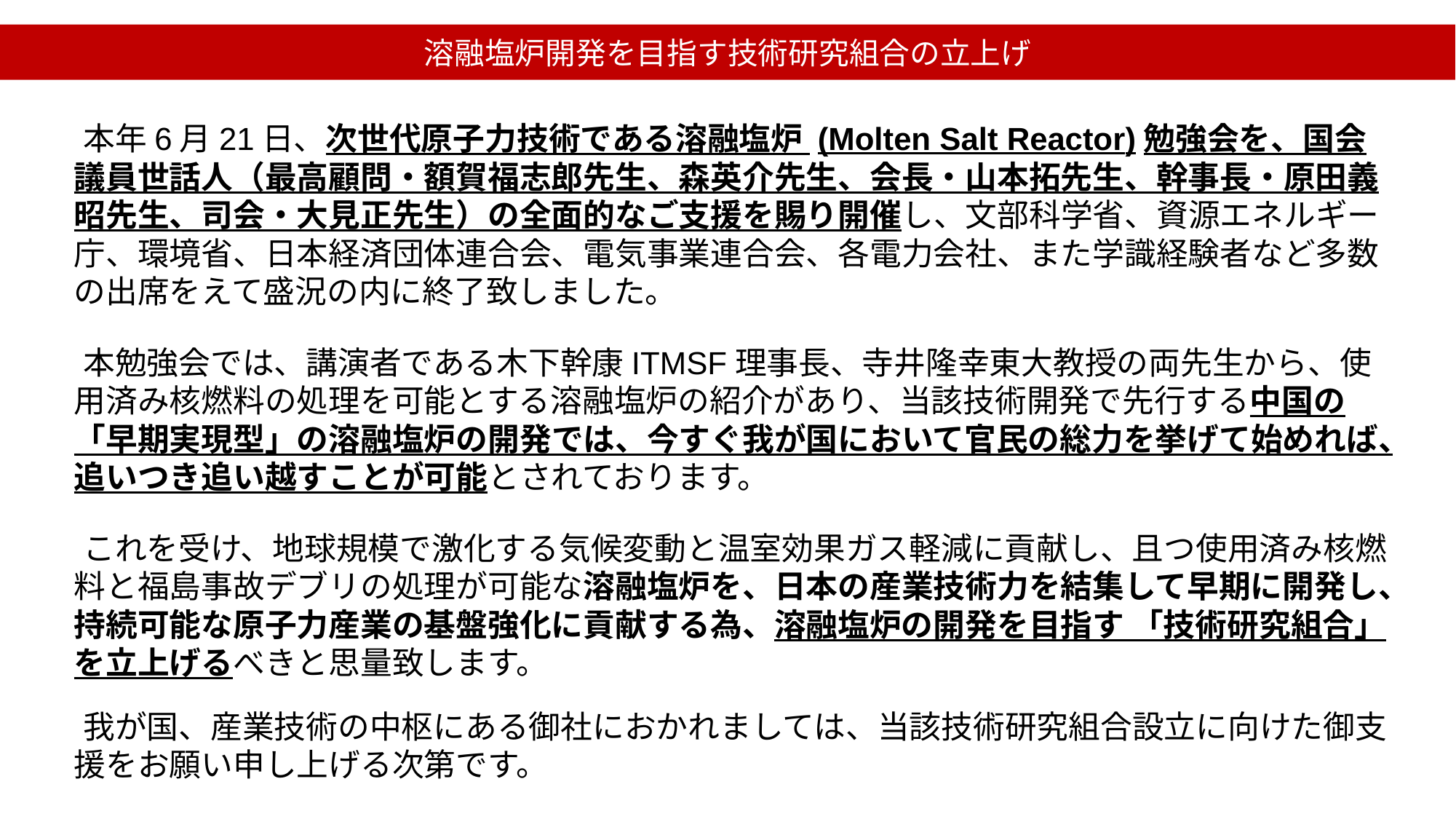

溶融塩炉開発を目指す技術研究組合の立上げ
本年6月21日、次世代原子力技術である溶融塩炉 (Molten Salt Reactor)勉強会を、国会議員世話人（最高顧問・額賀福志郎先生、森英介先生、会長・山本拓先生、幹事長・原田義昭先生、司会・大見正先生）の全面的なご支援を賜り開催し、文部科学省、資源エネルギー庁、環境省、日本経済団体連合会、電気事業連合会、各電力会社、また学識経験者など多数の出席をえて盛況の内に終了致しました。

本勉強会では、講演者である木下幹康ITMSF理事長、寺井隆幸東大教授の両先生から、使用済み核燃料の処理を可能とする溶融塩炉の紹介があり、当該技術開発で先行する中国の「早期実現型」の溶融塩炉の開発では、今すぐ我が国において官民の総力を挙げて始めれば、追いつき追い越すことが可能とされております。

これを受け、地球規模で激化する気候変動と温室効果ガス軽減に貢献し、且つ使用済み核燃料と福島事故デブリの処理が可能な溶融塩炉を、日本の産業技術力を結集して早期に開発し、持続可能な原子力産業の基盤強化に貢献する為、溶融塩炉の開発を目指す 「技術研究組合」 を立上げるべきと思量致します。

我が国、産業技術の中枢にある御社におかれましては、当該技術研究組合設立に向けた御支援をお願い申し上げる次第です。